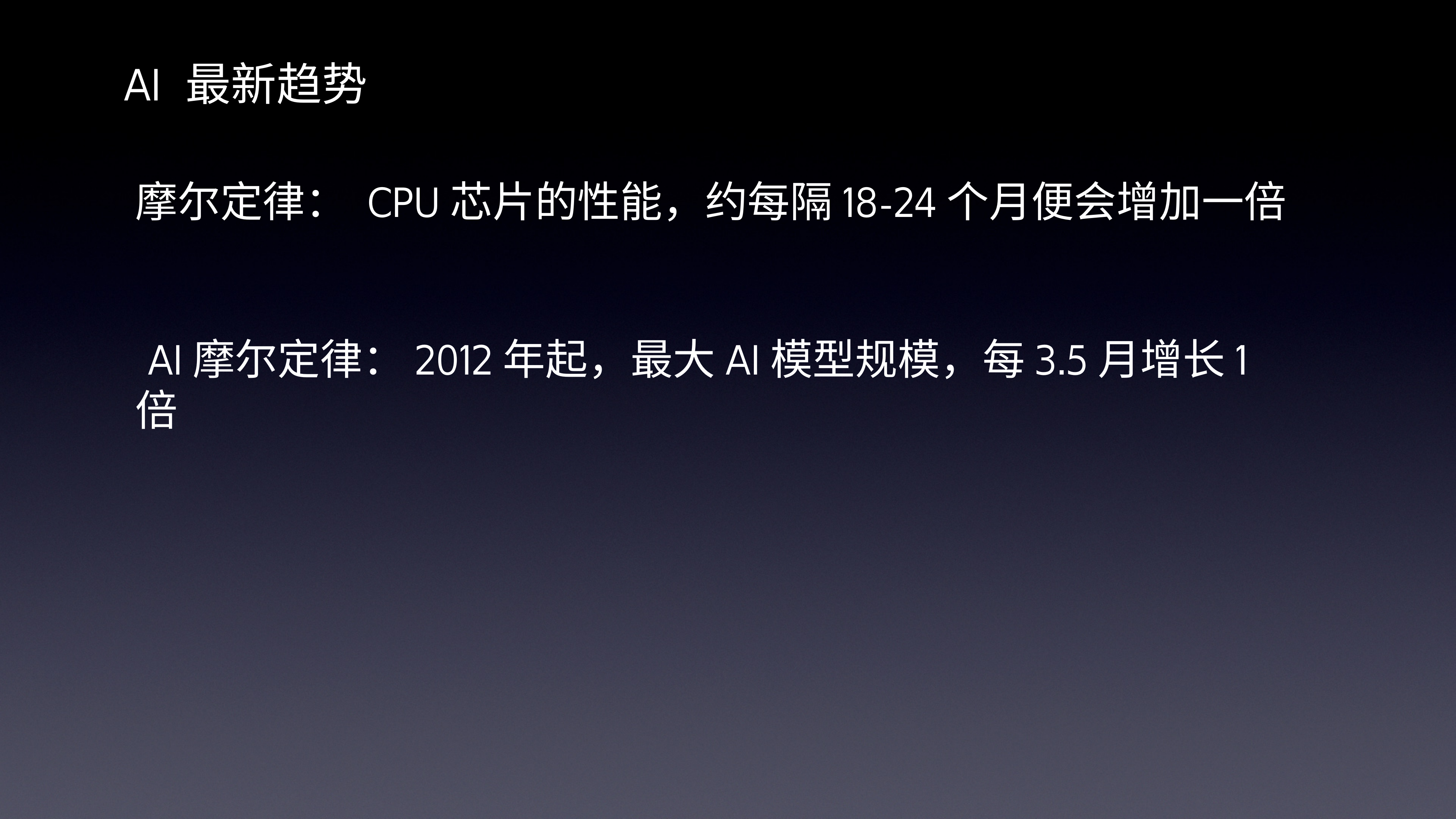

# AI 最新趋势
摩尔定律： CPU芯片的性能，约每隔18-24个月便会增加一倍

 AI摩尔定律：2012年起，最大AI模型规模，每3.5月增长1倍